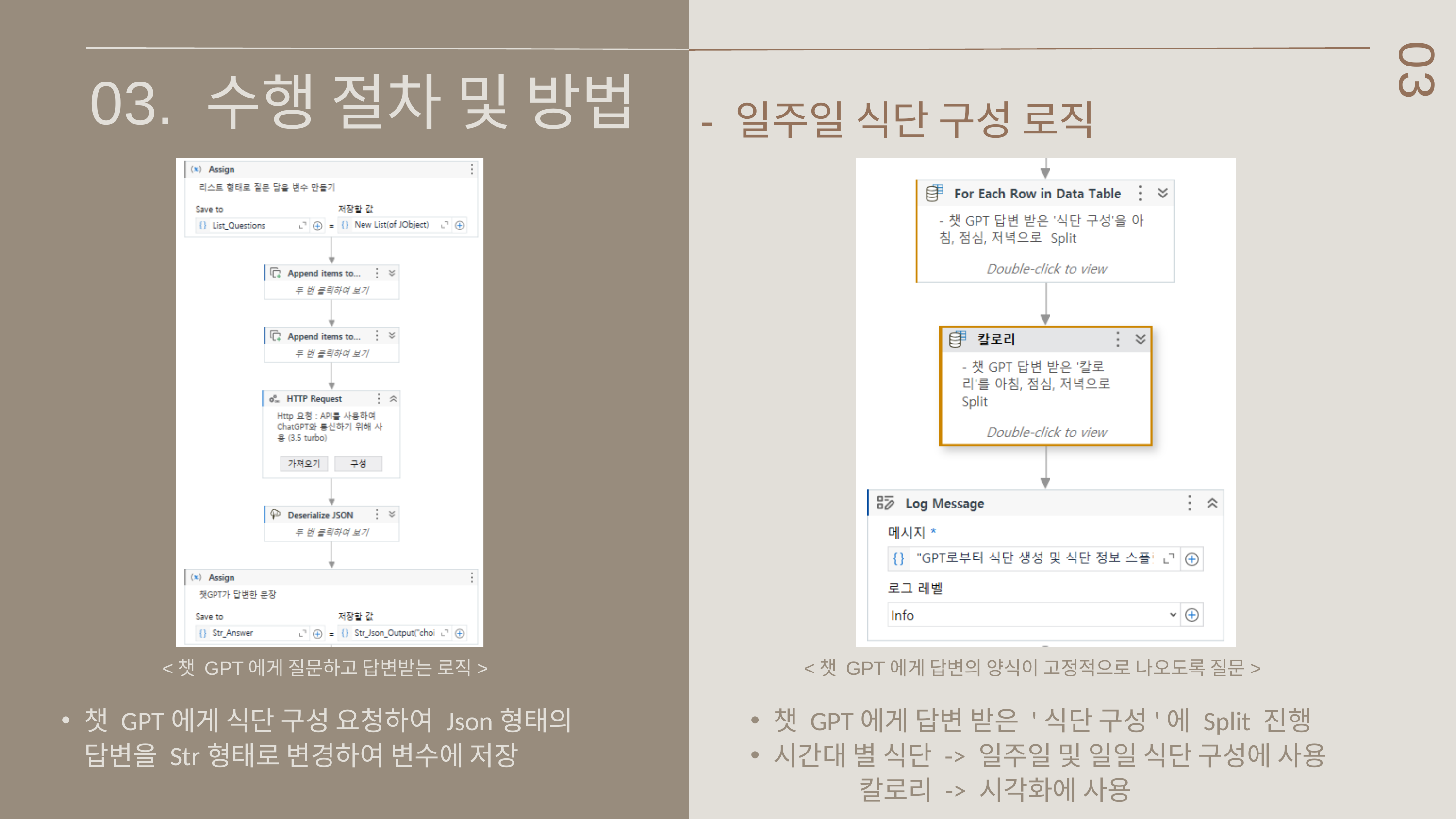

03. 수행 절차 및 방법
03
 - 일주일 식단 구성 로직

<챗 GPT에게 질문하고 답변받는 로직>
<챗 GPT에게 답변의 양식이 고정적으로 나오도록 질문>
챗 GPT에게 식단 구성 요청하여 Json형태의 답변을 Str형태로 변경하여 변수에 저장
챗 GPT에게 답변 받은 '식단 구성'에 Split 진행
시간대 별 식단 -> 일주일 및 일일 식단 구성에 사용
                     칼로리 -> 시각화에 사용